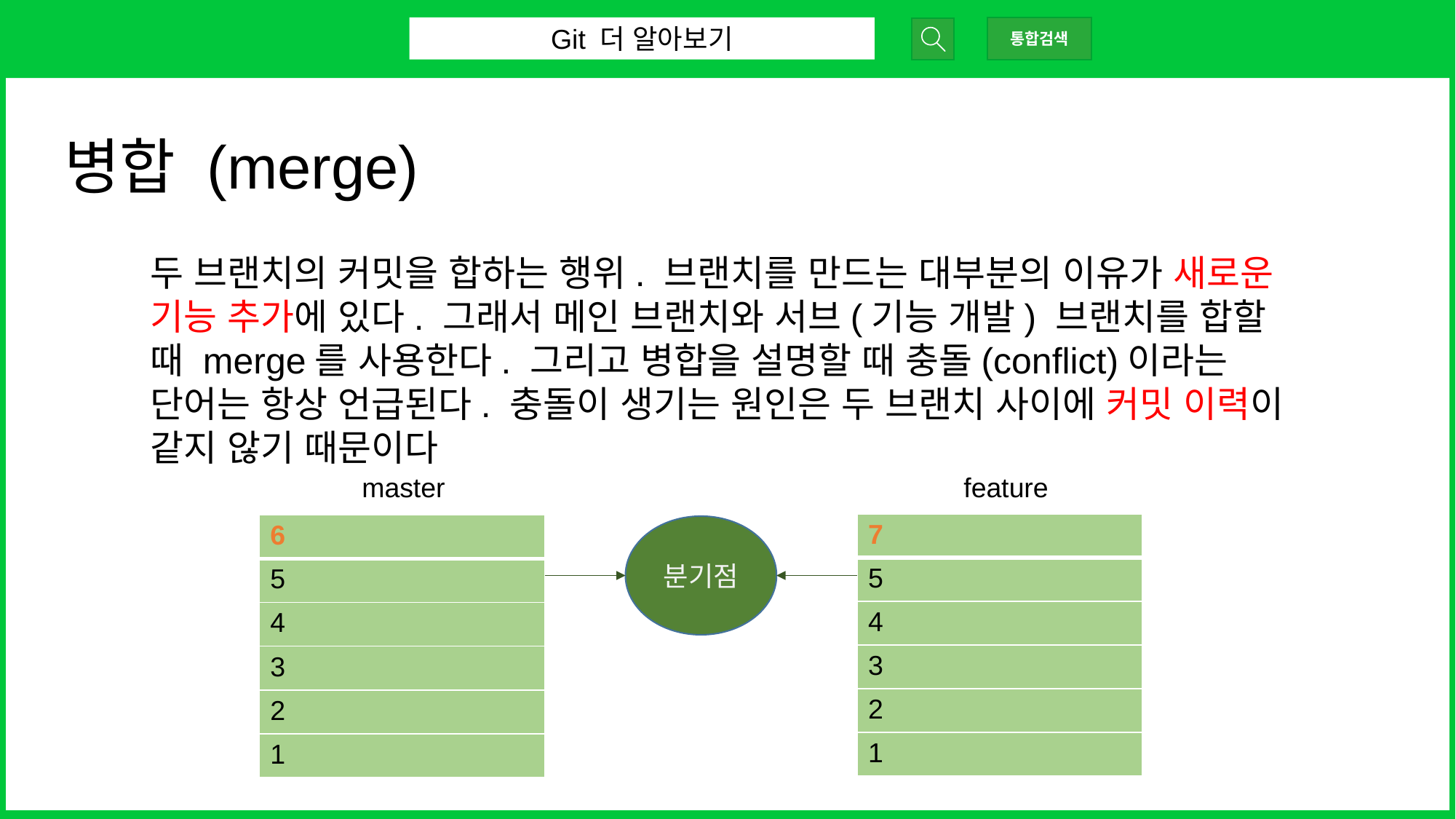

Git 더 알아보기
통합검색

병합 (merge)
두 브랜치의 커밋을 합하는 행위. 브랜치를 만드는 대부분의 이유가 새로운 기능 추가에 있다. 그래서 메인 브랜치와 서브(기능 개발) 브랜치를 합할 때 merge를 사용한다. 그리고 병합을 설명할 때 충돌(conflict)이라는 단어는 항상 언급된다. 충돌이 생기는 원인은 두 브랜치 사이에 커밋 이력이 같지 않기 때문이다
feature
master
| 7 |
| --- |
| 5 |
| 4 |
| 3 |
| 2 |
| 1 |
| 6 |
| --- |
| 5 |
| 4 |
| 3 |
| 2 |
| 1 |
분기점